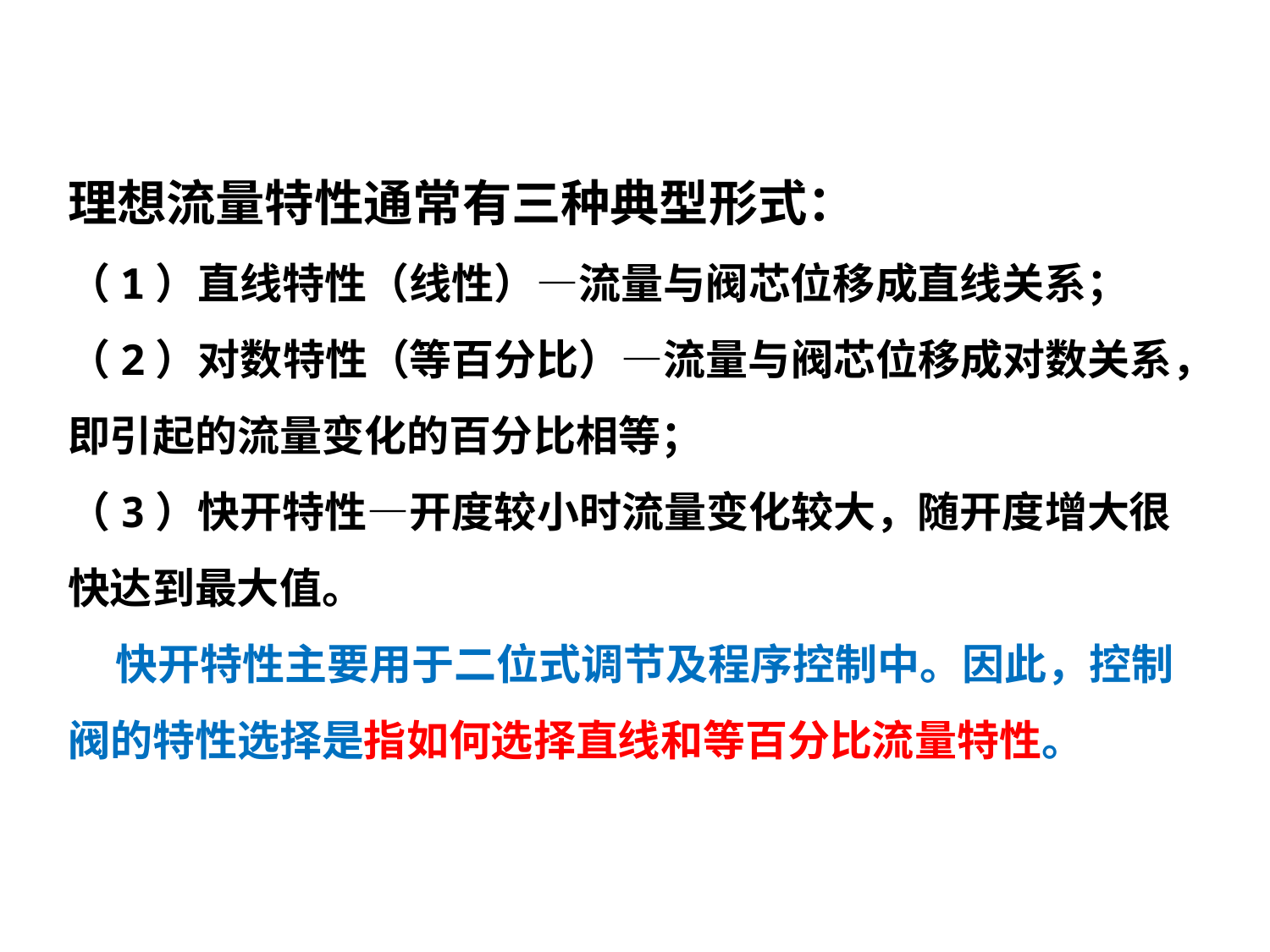

理想流量特性通常有三种典型形式：
（1）直线特性（线性）—流量与阀芯位移成直线关系；
（2）对数特性（等百分比）—流量与阀芯位移成对数关系，即引起的流量变化的百分比相等；
（3）快开特性—开度较小时流量变化较大，随开度增大很快达到最大值。
    快开特性主要用于二位式调节及程序控制中。因此，控制阀的特性选择是指如何选择直线和等百分比流量特性。